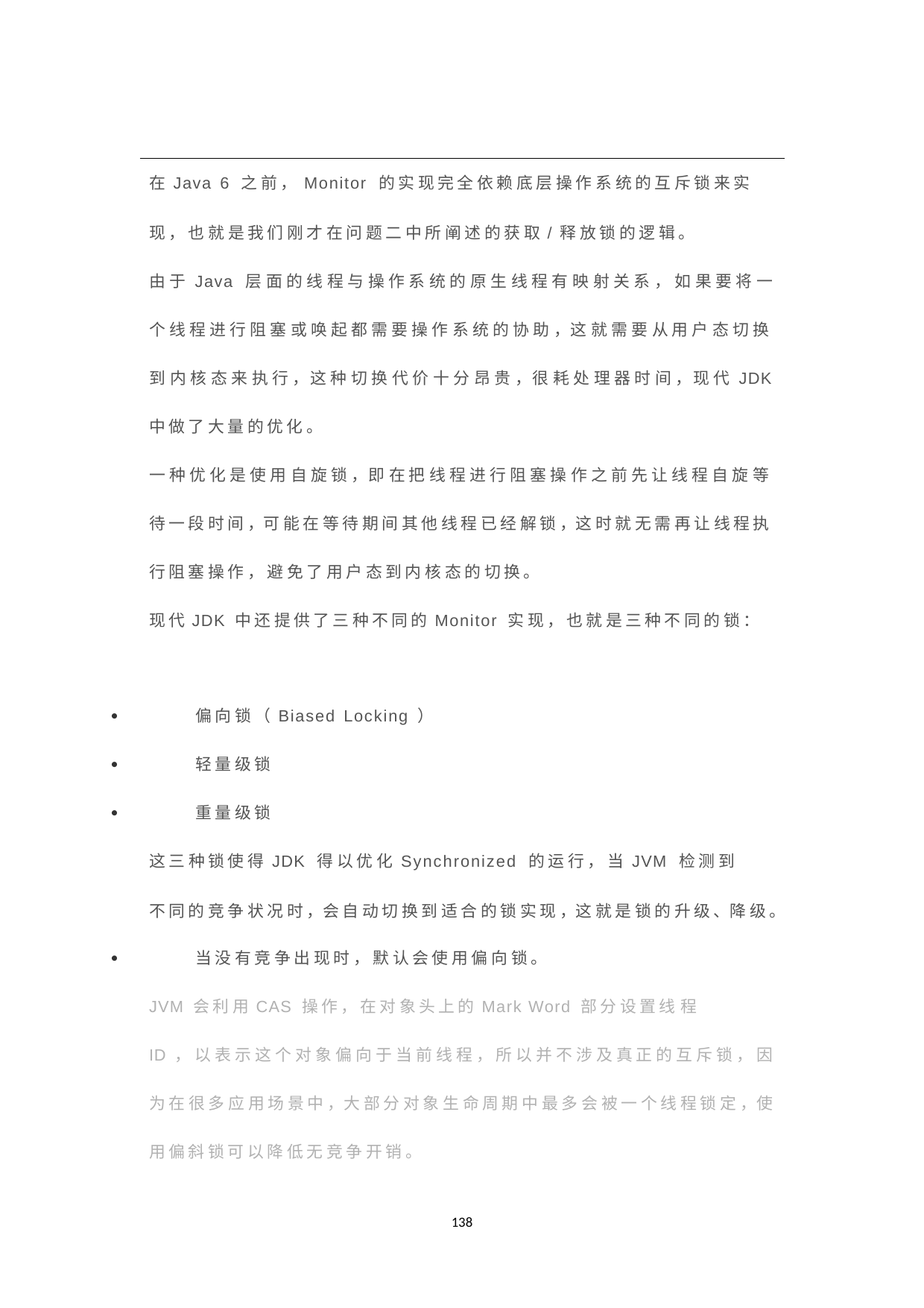

在 Java 6 之前， Monitor 的实现完全依赖底层操作系统的互斥锁来实

现， 也就是我们刚才在问题二中所阐述的获取/ 释放锁的逻辑。
由于 Java 层面的线程与操作系统的原生线程有映射关系， 如果要将一 个线程进行阻塞或唤起都需要操作系统的协助 ，这 就需要从用户态切换到 内核态来执行，这种切换代价十分昂贵，很耗处理器时间，现代 JDK 中 做了大量的优化。
一种优化是使用自旋锁 ，即 在把线程进行阻塞操作之前先让线程自旋等待 一段时间，可能在等待期间其他线程已经解锁，这时就无需再让线程执行 阻塞操作， 避免了用户态到内核态的切换。
现 代 JDK 中 还 提 供 了 三 种 不 同 的 Monitor 实 现 ， 也 就 是 三 种 不 同 的 锁：
偏向锁（ Biased Locking ）
•
轻量级锁
•
重量级锁
•
这三种锁使得 JDK 得以优化 Synchronized 的运行， 当 JVM 检测到

不同的竞争状况时 ，会 自动切换到适合的锁实现 ，这 就是锁的升级 、降 级。
当没有竞争出现时， 默认会使用偏向锁。
•
JVM 会 利 用 CAS 操 作 ， 在 对 象 头 上 的 Mark Word 部 分 设 置 线 程
ID ， 以 表示这 个对象 偏向于 当前线 程， 所 以并不 涉及真 正的互 斥锁， 因 为在很多应用场景中，大部分对象生命周期中最多会被一个线程锁定，使 用偏斜锁可以降低无竞争开销。
138